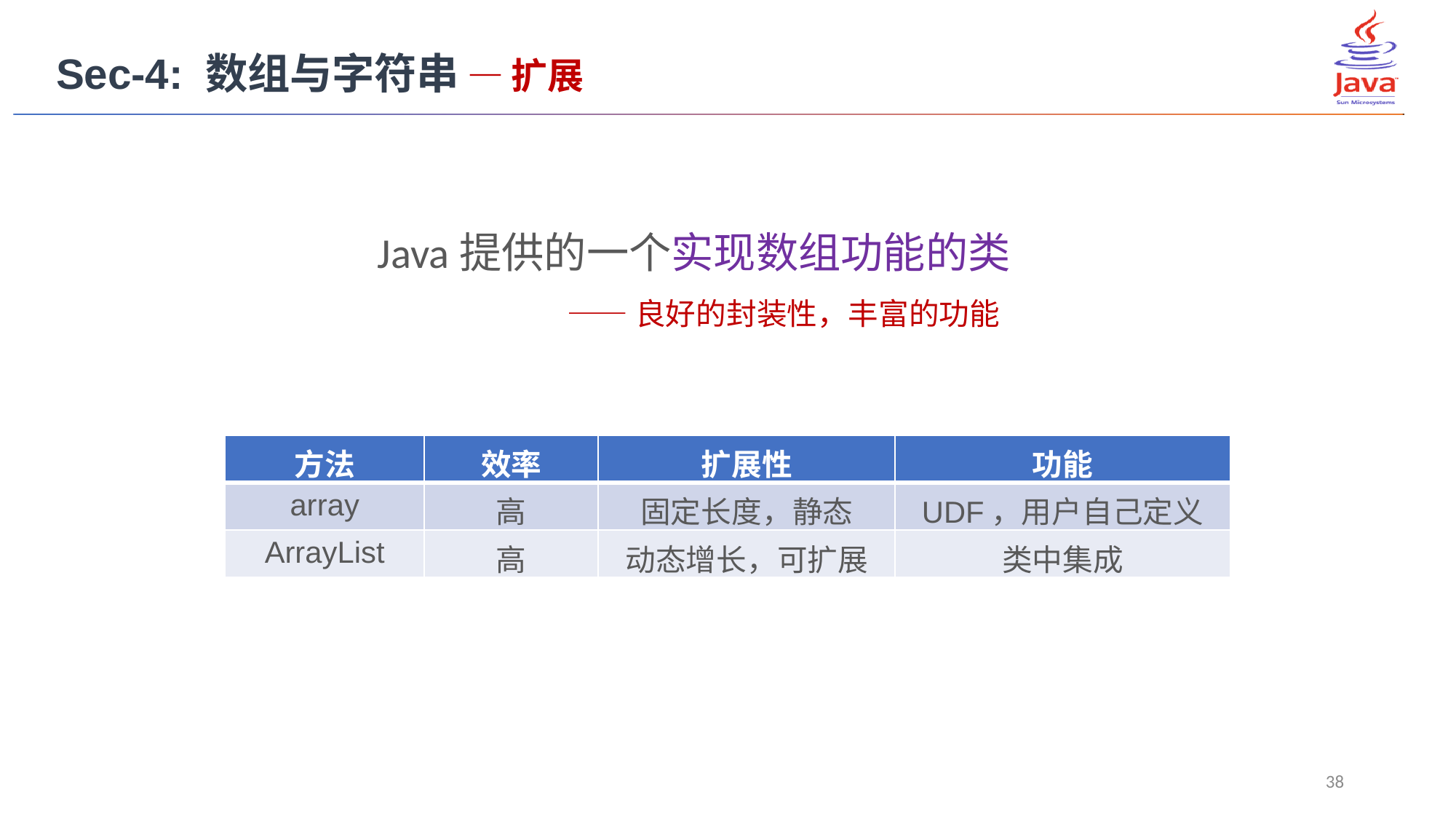

Sec-4: 数组与字符串 — 扩展
Java提供的一个实现数组功能的类
	            ——良好的封装性，丰富的功能
| 方法 | 效率 | 扩展性 | 功能 |
| --- | --- | --- | --- |
| array | 高 | 固定长度，静态 | UDF，用户自己定义 |
| ArrayList | 高 | 动态增长，可扩展 | 类中集成 |
38